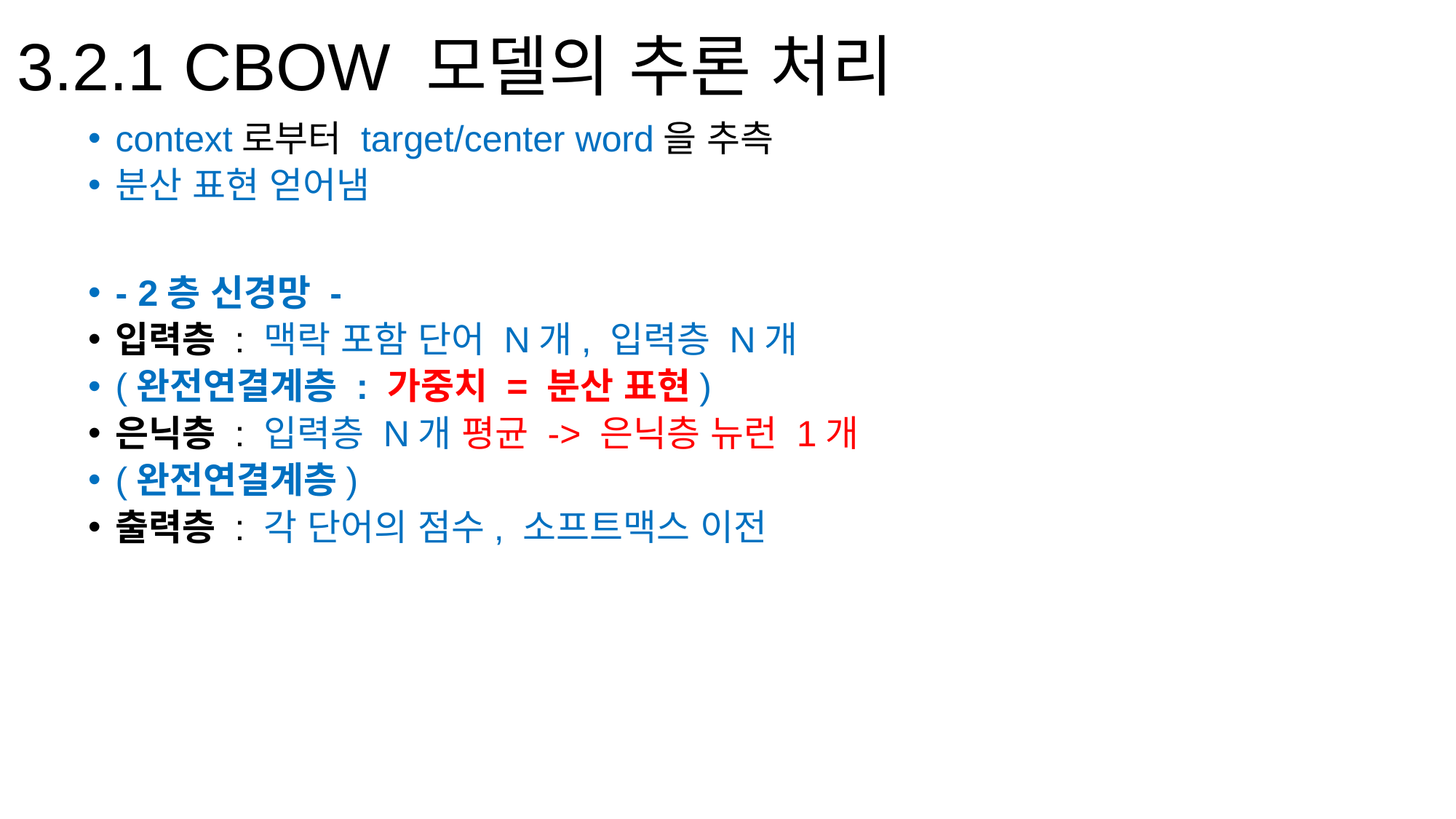

# 3.2.1 CBOW 모델의 추론 처리
context로부터 target/center word을 추측
분산 표현 얻어냄

- 2층 신경망 -
입력층 : 맥락 포함 단어 N개, 입력층 N개
(완전연결계층 : 가중치 = 분산 표현)
은닉층 : 입력층 N개 평균 -> 은닉층 뉴런 1개
(완전연결계층)
출력층 : 각 단어의 점수, 소프트맥스 이전